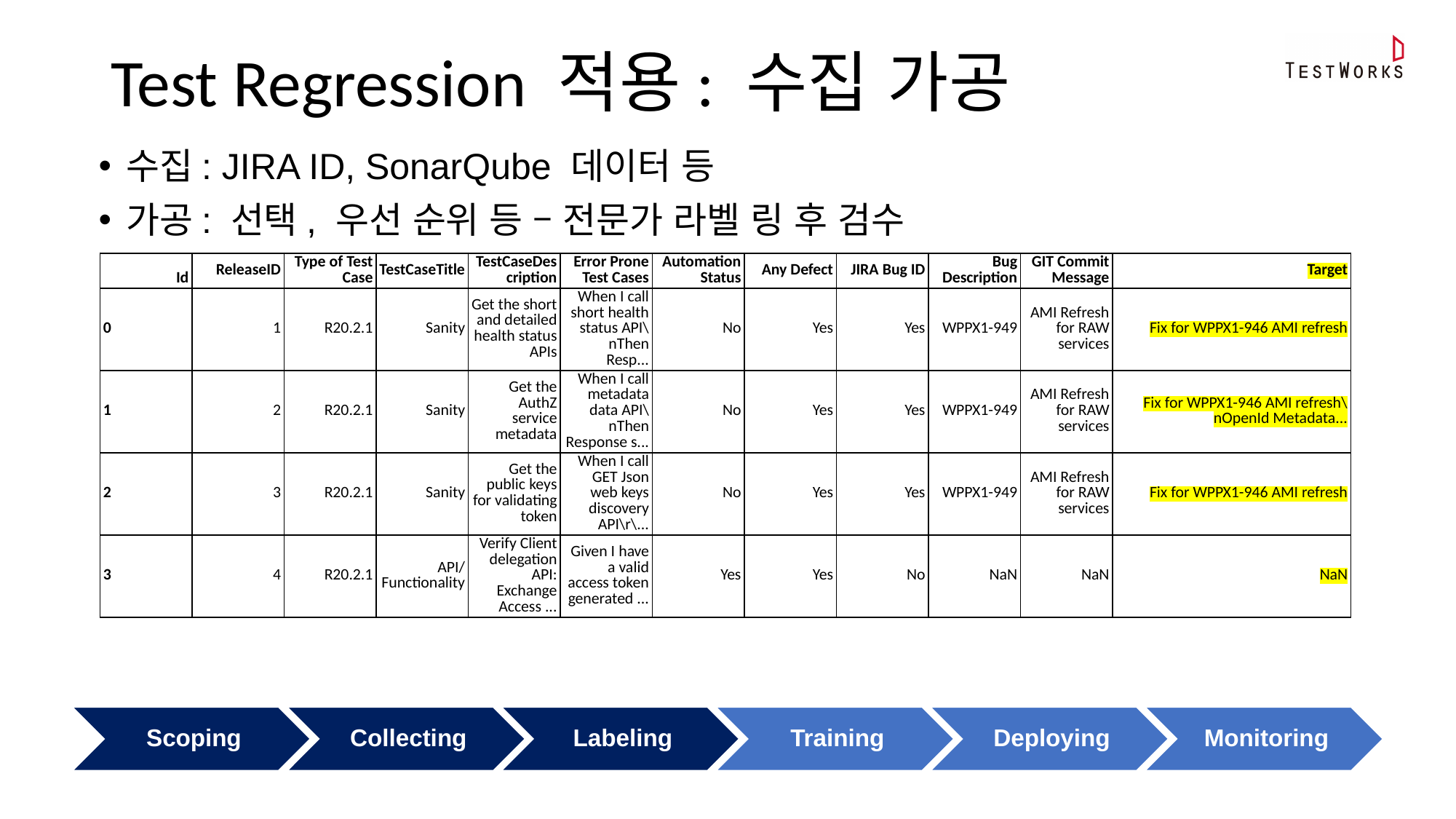

Test Regression 적용: 수집 가공
수집: JIRA ID, SonarQube 데이터 등
가공: 선택, 우선 순위 등 – 전문가 라벨 링 후 검수

| Id | ReleaseID | Type of Test Case | TestCaseTitle | TestCaseDescription | Error Prone Test Cases | Automation Status | Any Defect | JIRA Bug ID | Bug Description | GIT Commit Message | Target |
| --- | --- | --- | --- | --- | --- | --- | --- | --- | --- | --- | --- |
| 0 | 1 | R20.2.1 | Sanity | Get the short and detailed health status APIs | When I call short health status API\nThen Resp... | No | Yes | Yes | WPPX1-949 | AMI Refresh for RAW services | Fix for WPPX1-946 AMI refresh |
| 1 | 2 | R20.2.1 | Sanity | Get the AuthZ service metadata | When I call metadata data API\nThen Response s... | No | Yes | Yes | WPPX1-949 | AMI Refresh for RAW services | Fix for WPPX1-946 AMI refresh\nOpenId Metadata... |
| 2 | 3 | R20.2.1 | Sanity | Get the public keys for validating token | When I call GET Json web keys discovery API\r\... | No | Yes | Yes | WPPX1-949 | AMI Refresh for RAW services | Fix for WPPX1-946 AMI refresh |
| 3 | 4 | R20.2.1 | API/Functionality | Verify Client delegation API: Exchange Access ... | Given I have a valid access token generated ... | Yes | Yes | No | NaN | NaN | NaN |

Labeling

Scoping

Collecting

Training

Deploying

Monitoring